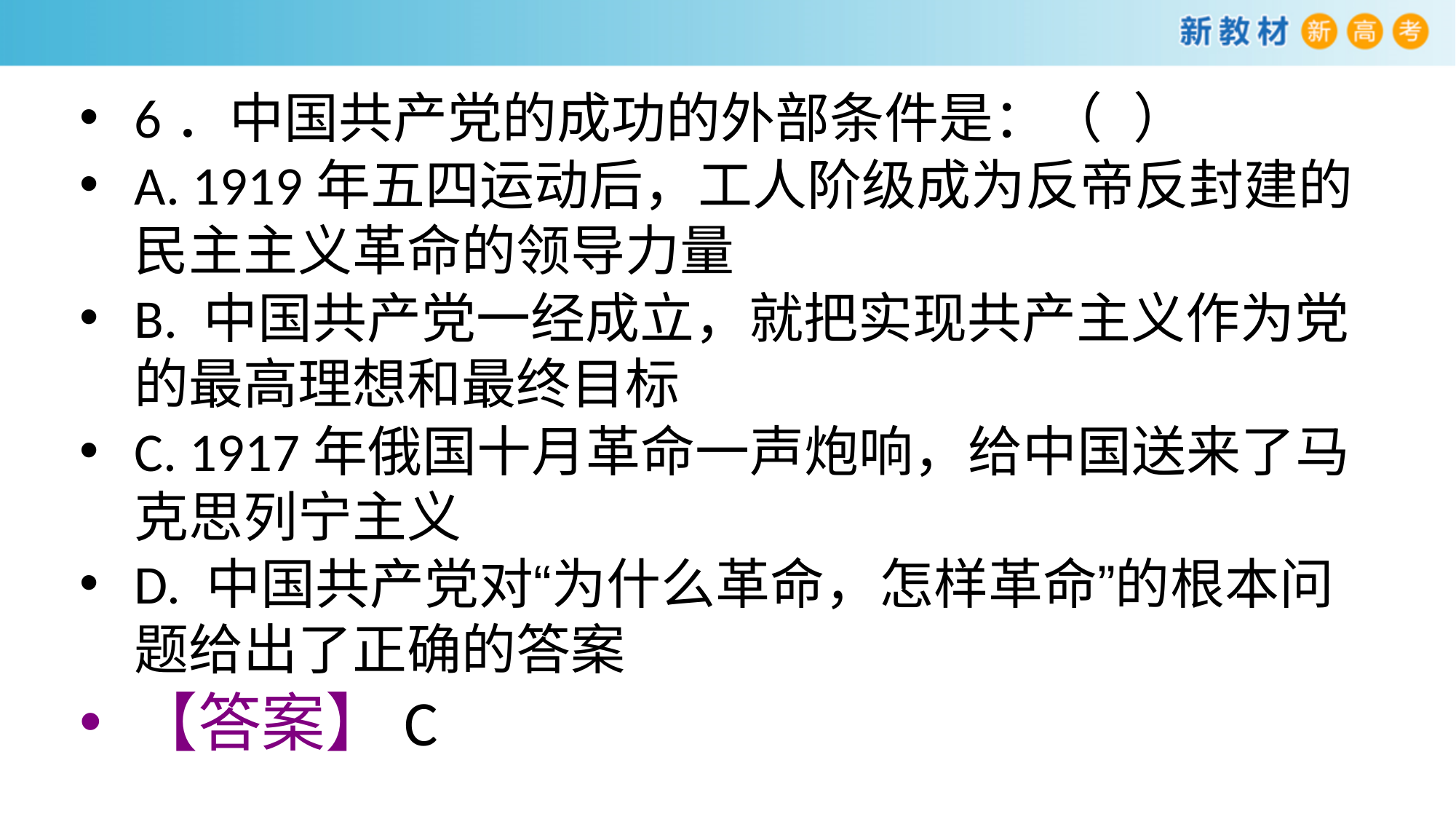

6．中国共产党的成功的外部条件是：（  ）
A. 1919年五四运动后，工人阶级成为反帝反封建的民主主义革命的领导力量
B. 中国共产党一经成立，就把实现共产主义作为党的最高理想和最终目标
C. 1917年俄国十月革命一声炮响，给中国送来了马克思列宁主义
D. 中国共产党对“为什么革命，怎样革命”的根本问题给出了正确的答案
【答案】C